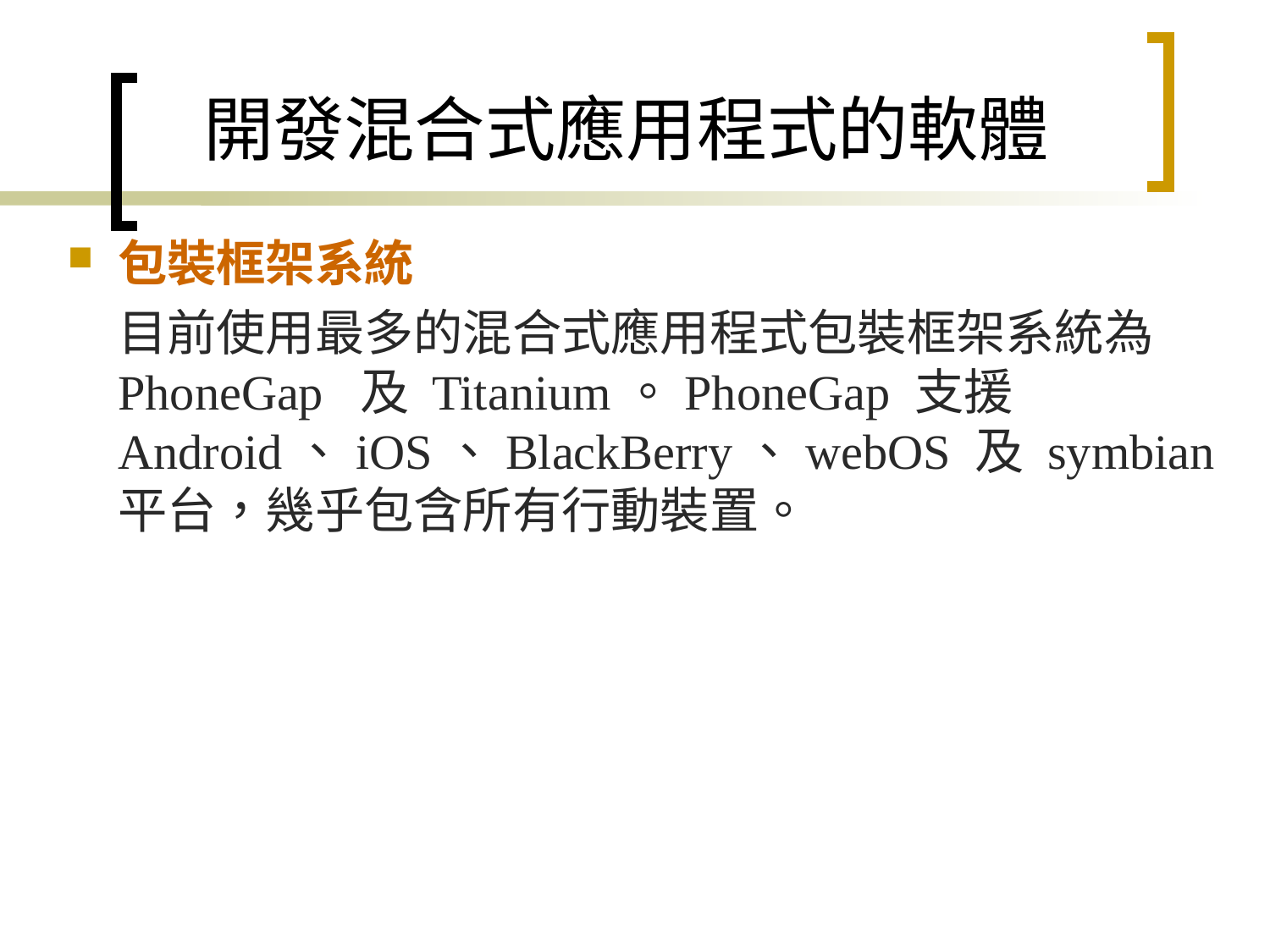

# 開發混合式應用程式的軟體
包裝框架系統
	目前使用最多的混合式應用程式包裝框架系統為 PhoneGap  及 Titanium。PhoneGap 支援 Android、iOS、BlackBerry、webOS 及 symbian 平台，幾乎包含所有行動裝置。